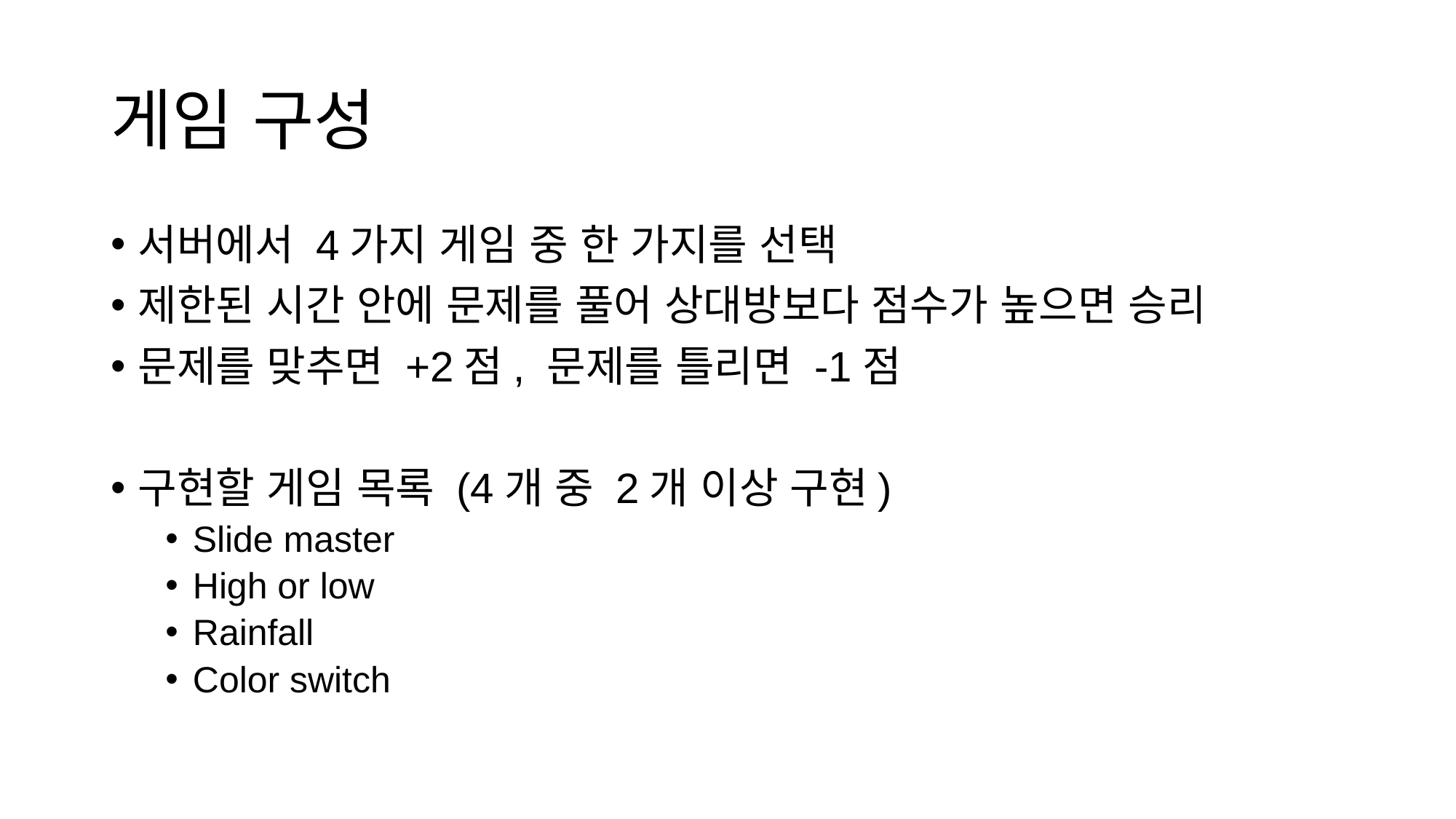

# 게임 구성
서버에서 4가지 게임 중 한 가지를 선택
제한된 시간 안에 문제를 풀어 상대방보다 점수가 높으면 승리
문제를 맞추면 +2점, 문제를 틀리면 -1점

구현할 게임 목록 (4개 중 2개 이상 구현)
Slide master
High or low
Rainfall
Color switch